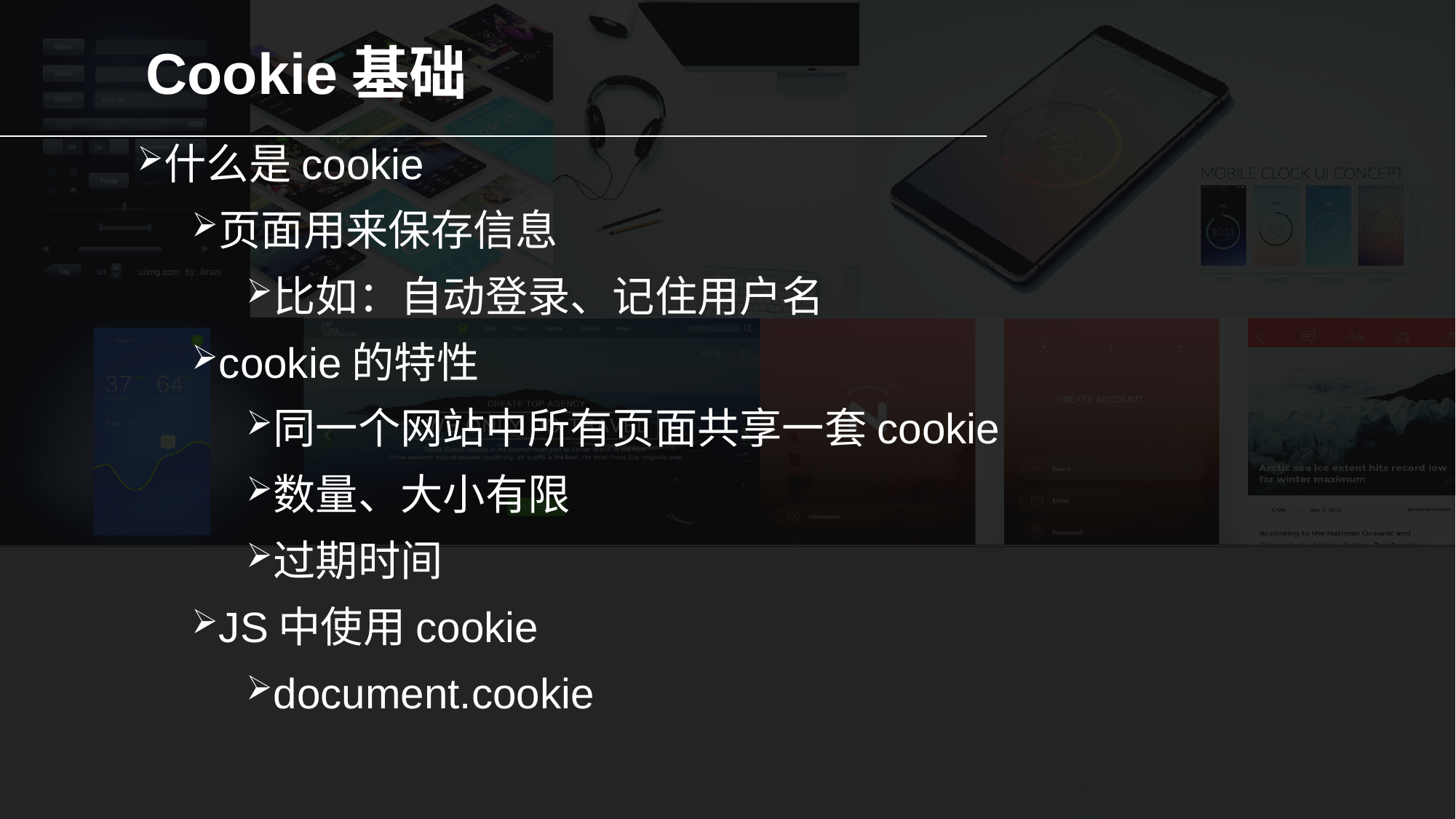

# Cookie基础
什么是cookie
页面用来保存信息
比如：自动登录、记住用户名
cookie的特性
同一个网站中所有页面共享一套cookie
数量、大小有限
过期时间
JS中使用cookie
document.cookie